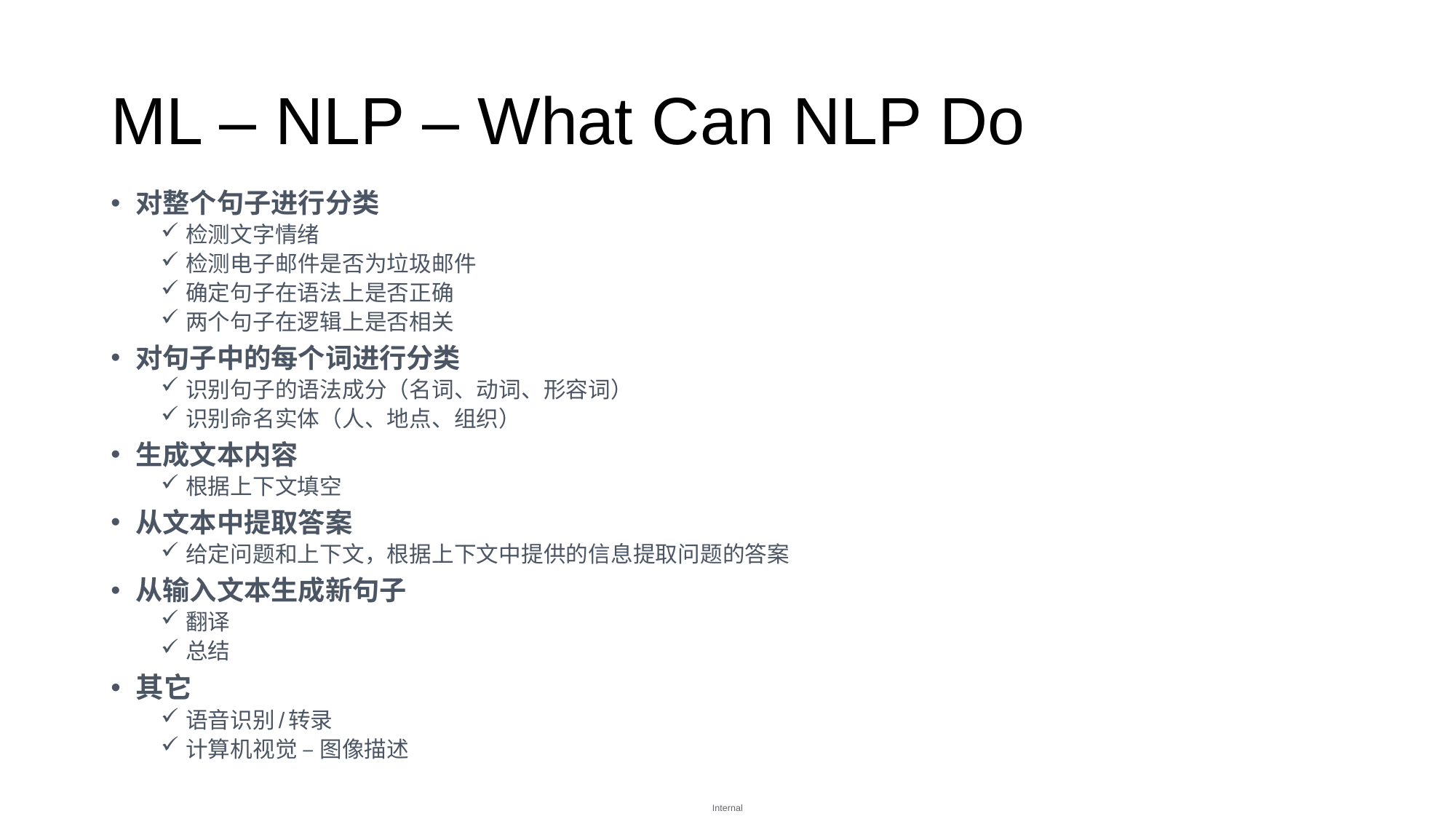

# ML – NLP – What Can NLP Do
对整个句子进行分类
检测文字情绪
检测电子邮件是否为垃圾邮件
确定句子在语法上是否正确
两个句子在逻辑上是否相关
对句子中的每个词进行分类
识别句子的语法成分（名词、动词、形容词）
识别命名实体（人、地点、组织）
生成文本内容
根据上下文填空
从文本中提取答案
给定问题和上下文，根据上下文中提供的信息提取问题的答案
从输入文本生成新句子
翻译
总结
其它
语音识别/转录
计算机视觉 – 图像描述